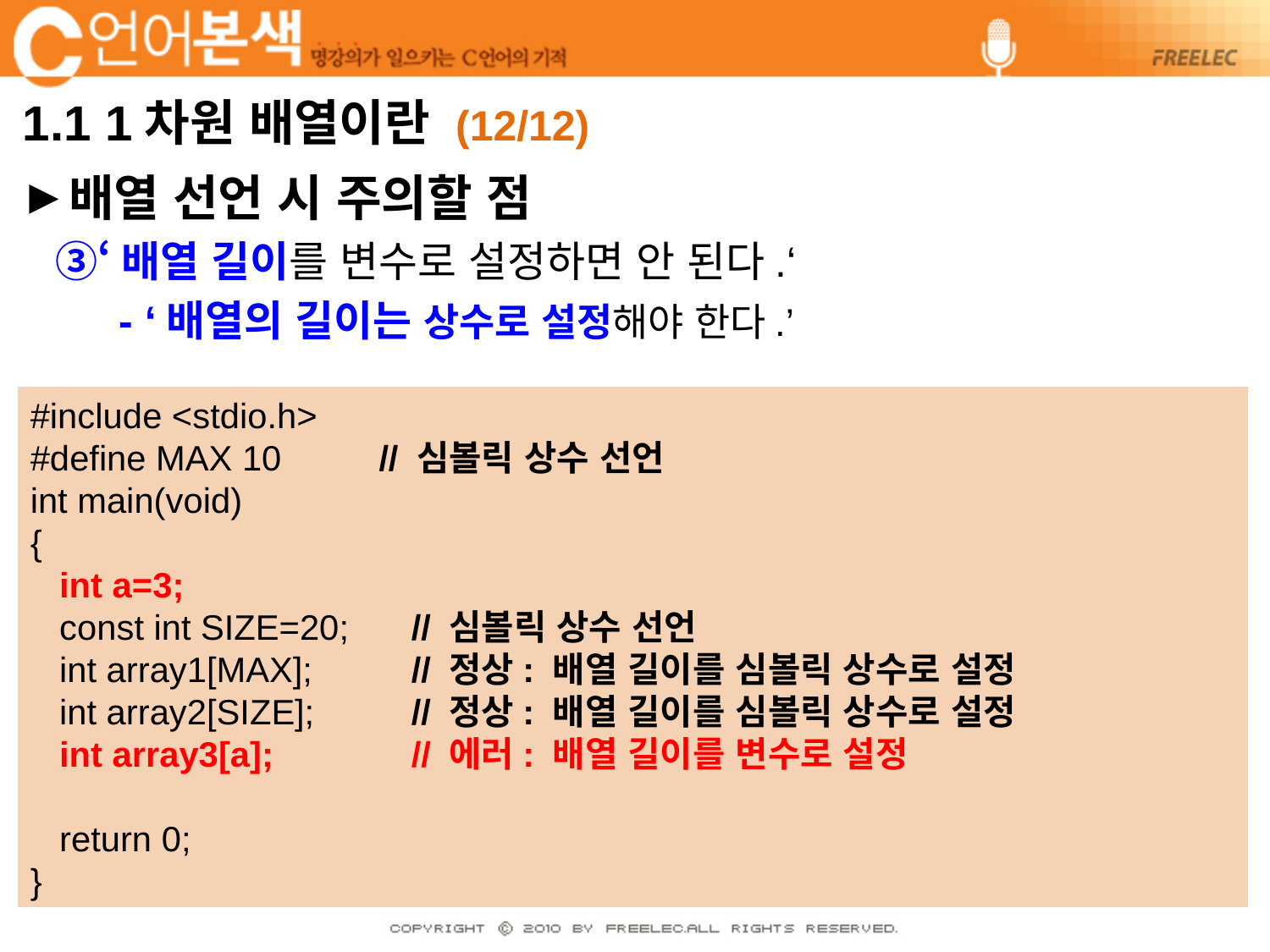

# 1.1 1차원 배열이란 (12/12)
배열 선언 시 주의할 점
③‘배열 길이를 변수로 설정하면 안 된다.‘
	- ‘배열의 길이는 상수로 설정해야 한다.’

#include <stdio.h>
#define MAX 10          // 심볼릭 상수 선언
int main(void)
{
   int a=3;
   const int SIZE=20;	// 심볼릭 상수 선언
   int array1[MAX];	// 정상: 배열 길이를 심볼릭 상수로 설정
   int array2[SIZE];	// 정상: 배열 길이를 심볼릭 상수로 설정
   int array3[a];		// 에러: 배열 길이를 변수로 설정

   return 0;
}